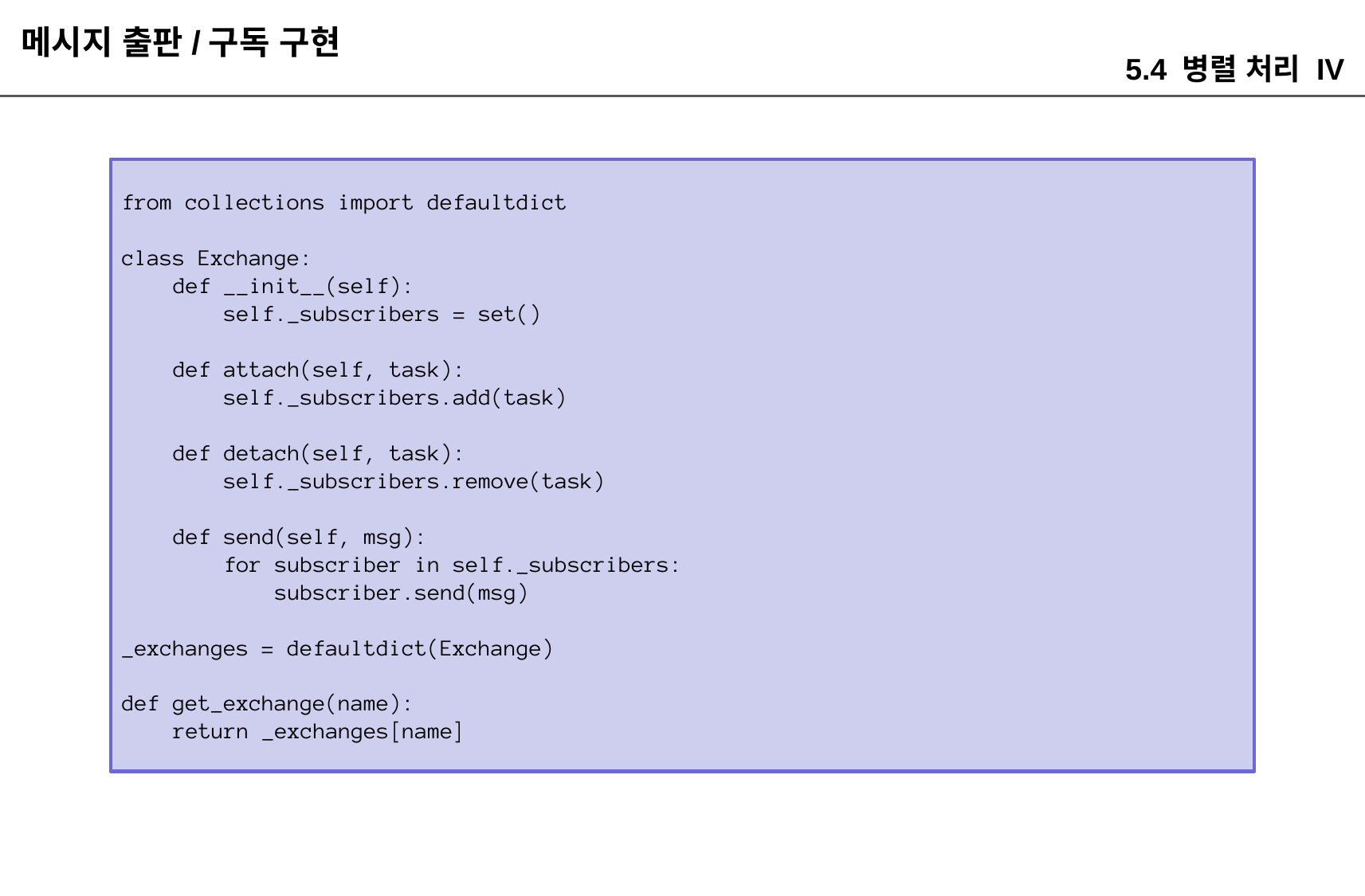

메시지 출판/구독 구현
5.4 병렬 처리 IV
from collections import defaultdict

class Exchange:
    def __init__(self):
        self._subscribers = set()

    def attach(self, task):
        self._subscribers.add(task)

    def detach(self, task):
        self._subscribers.remove(task)

    def send(self, msg):
        for subscriber in self._subscribers:
            subscriber.send(msg)

_exchanges = defaultdict(Exchange)

def get_exchange(name):
    return _exchanges[name]